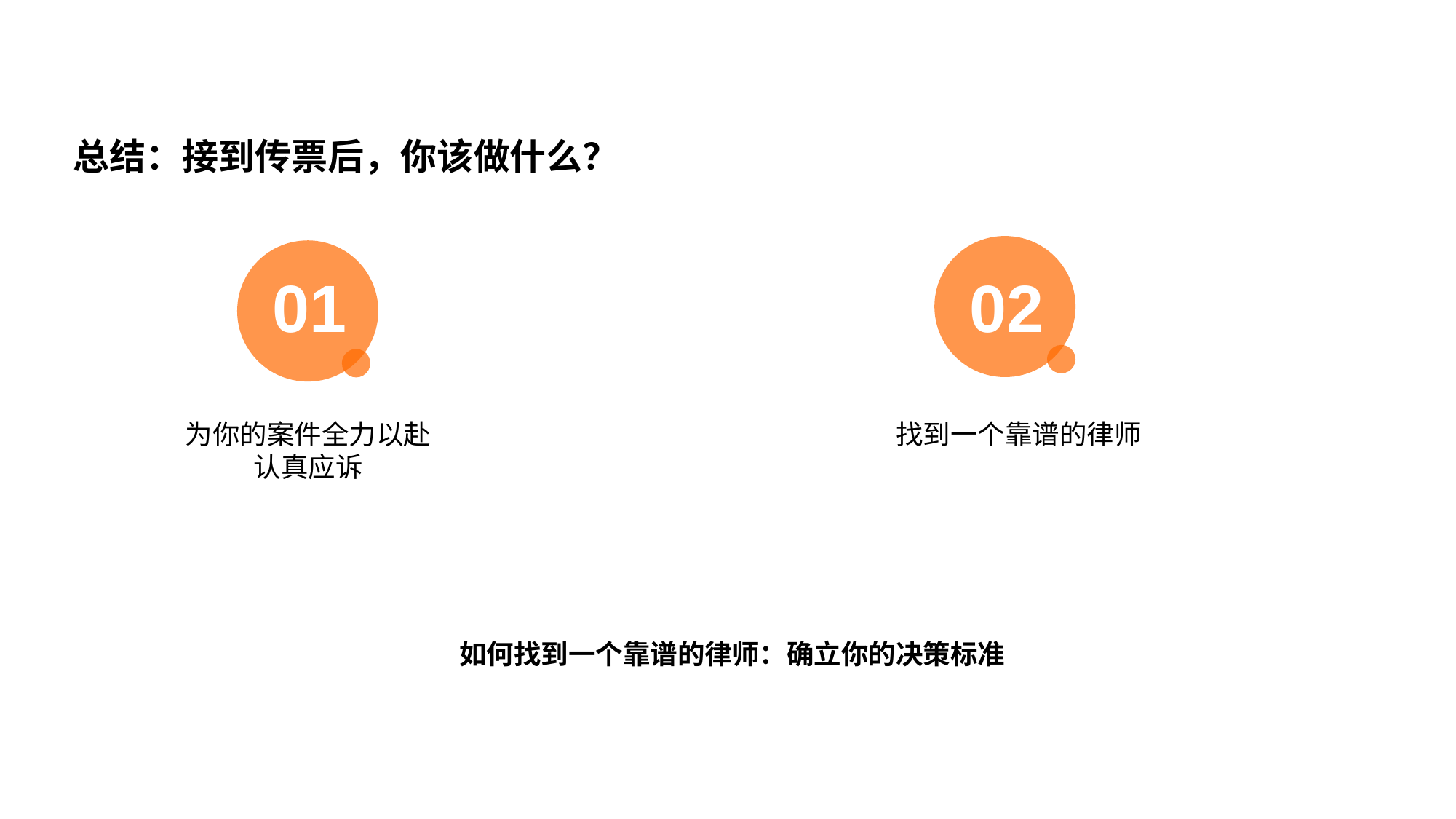

目录展示如果想增加/去除观点数量，复制增加/去除，间距均分
总结：接到传票后，你该做什么？

01
02
02

找到一个靠谱的律师
为你的案件全力以赴
认真应诉
如何找到一个靠谱的律师：确立你的决策标准